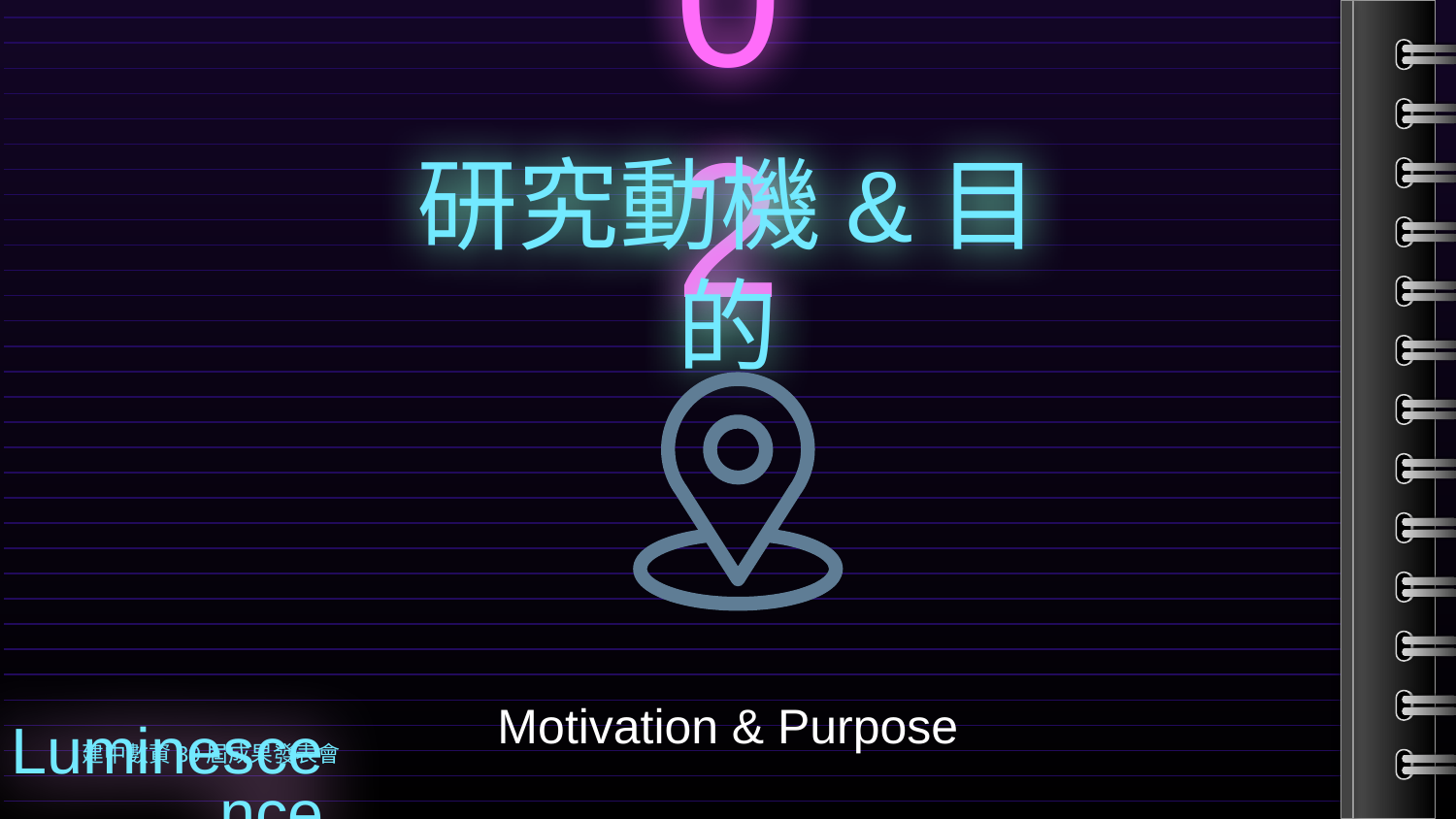

02
研究動機&目的

Motivation & Purpose
建中數資39屆成果發表會
Luminescence